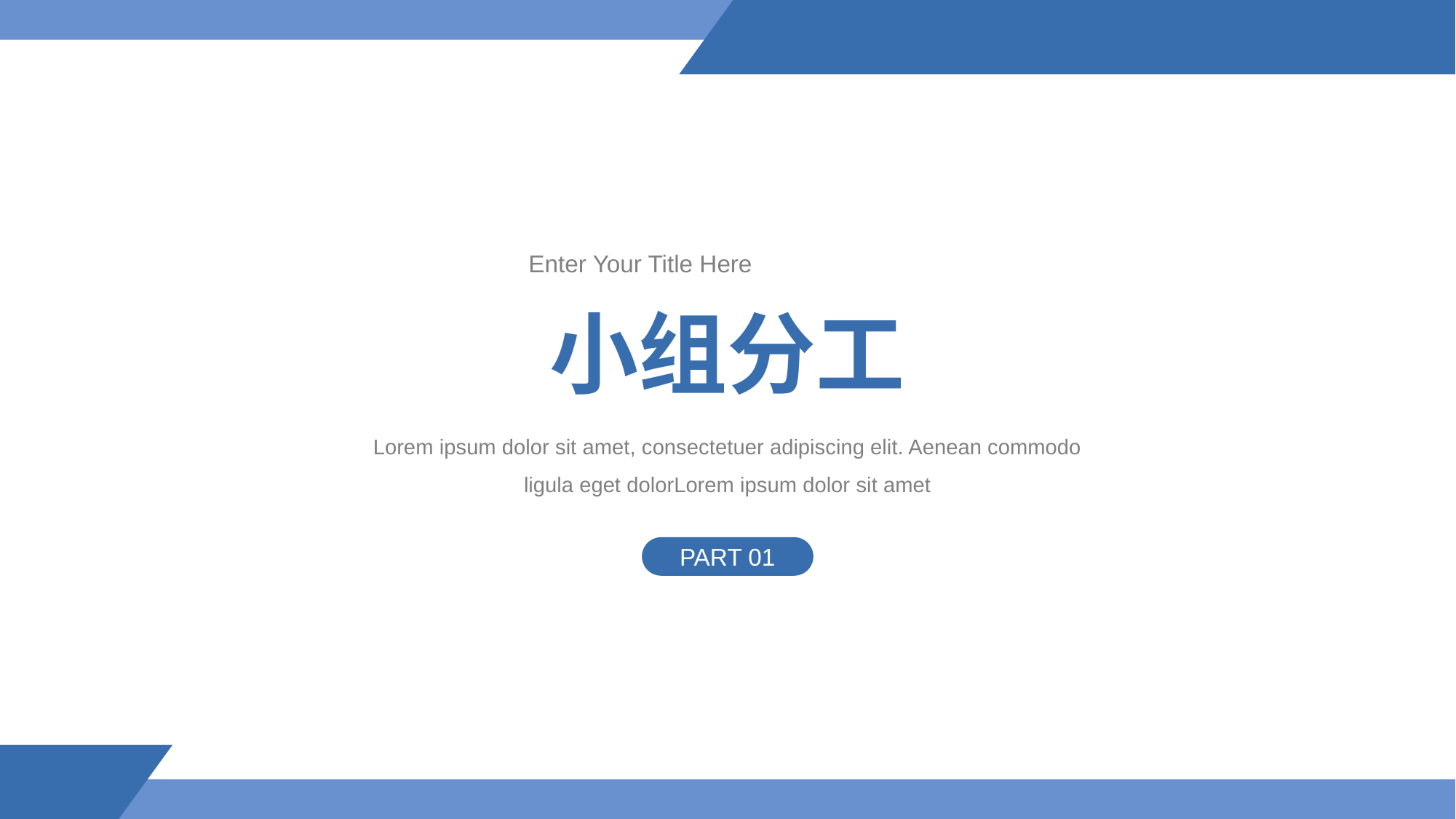

Enter Your Title Here
小组分工
Lorem ipsum dolor sit amet, consectetuer adipiscing elit. Aenean commodo ligula eget dolorLorem ipsum dolor sit amet
PART 01